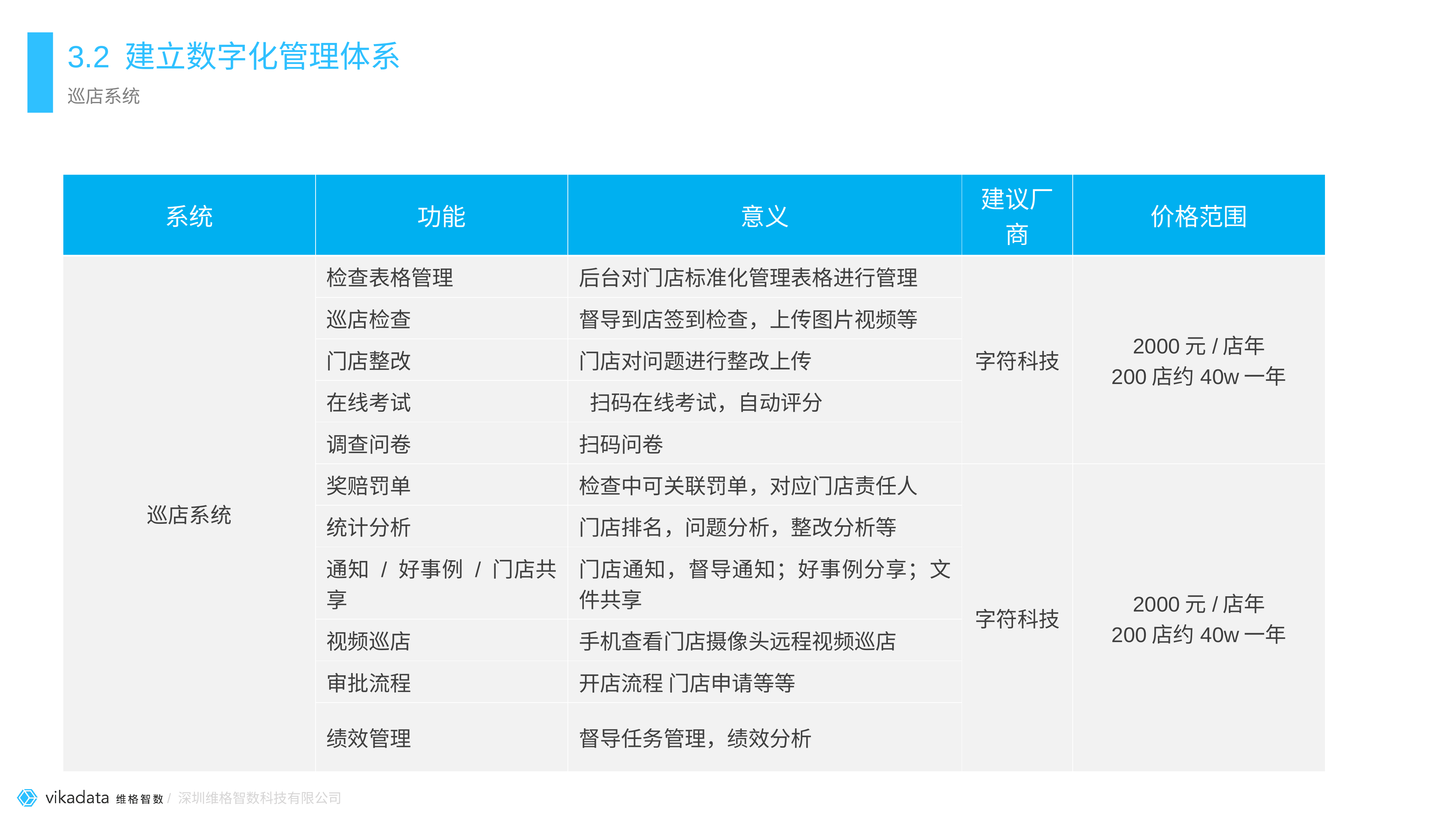

# 3.2 建立数字化管理体系
巡店系统

| 系统 | 功能 | 意义 | 建议厂商 | 价格范围 |
| --- | --- | --- | --- | --- |
| 巡店系统 | 检查表格管理 | 后台对门店标准化管理表格进行管理 | 字符科技 | 2000元/店年 200店约40w一年 |
|  | 巡店检查 | 督导到店签到检查，上传图片视频等 |  |  |
|  | 门店整改 | 门店对问题进行整改上传 |  |  |
|  | 在线考试 | 扫码在线考试，自动评分 |  |  |
|  | 调查问卷 | 扫码问卷 |  |  |
|  | 奖赔罚单 | 检查中可关联罚单，对应门店责任人 | 字符科技 | 2000元/店年 200店约40w一年 |
|  | 统计分析 | 门店排名，问题分析，整改分析等 |  |  |
|  | 通知 / 好事例 / 门店共享 | 门店通知，督导通知；好事例分享；文件共享 |  |  |
|  | 视频巡店 | 手机查看门店摄像头远程视频巡店 |  |  |
|  | 审批流程 | 开店流程 门店申请等等 |  |  |
|  | 绩效管理 | 督导任务管理，绩效分析 |  |  |